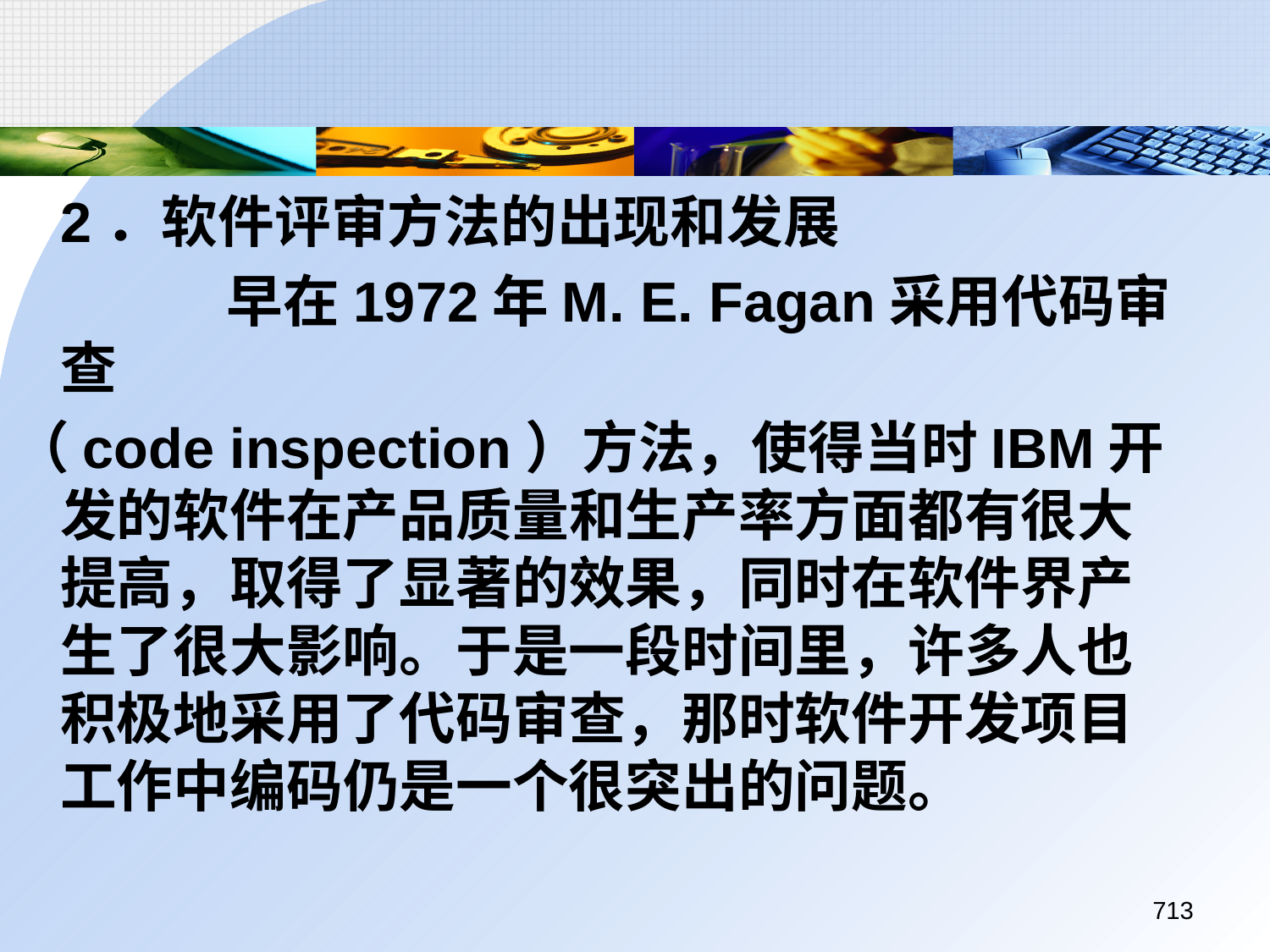

2．软件评审方法的出现和发展
		  早在1972年M. E. Fagan采用代码审查
（code inspection）方法，使得当时IBM开发的软件在产品质量和生产率方面都有很大提高，取得了显著的效果，同时在软件界产生了很大影响。于是一段时间里，许多人也积极地采用了代码审查，那时软件开发项目工作中编码仍是一个很突出的问题。

713